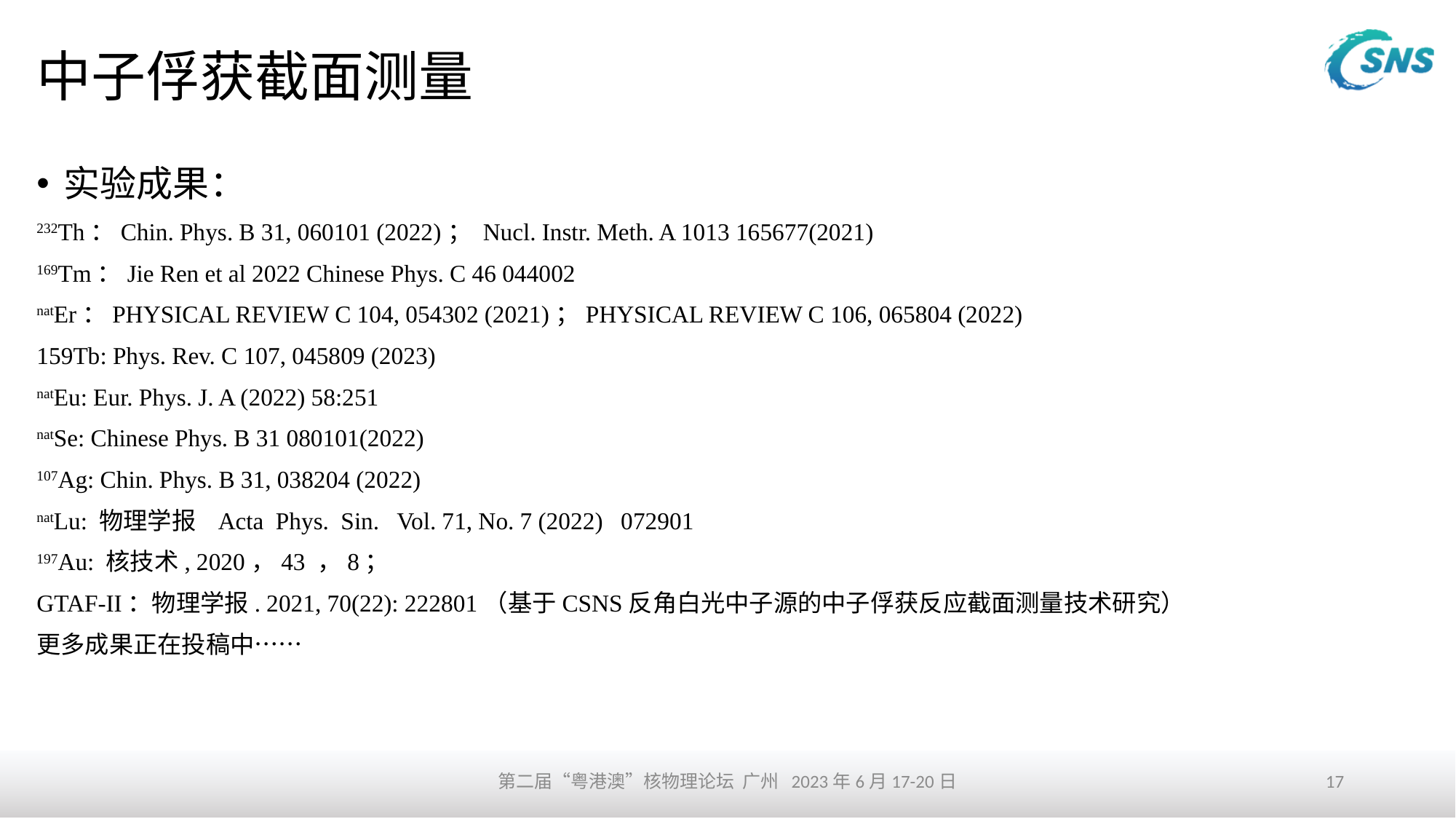

# 中子俘获截面测量
实验成果：
232Th：Chin. Phys. B 31, 060101 (2022)； Nucl. Instr. Meth. A 1013 165677(2021)
169Tm：Jie Ren et al 2022 Chinese Phys. C 46 044002
natEr：PHYSICAL REVIEW C 104, 054302 (2021)；PHYSICAL REVIEW C 106, 065804 (2022)
159Tb: Phys. Rev. C 107, 045809 (2023)
natEu: Eur. Phys. J. A (2022) 58:251
natSe: Chinese Phys. B 31 080101(2022)
107Ag: Chin. Phys. B 31, 038204 (2022)
natLu: 物理学报   Acta  Phys.  Sin.   Vol. 71, No. 7 (2022)   072901
197Au: 核技术, 2020，43 ，8；
GTAF-II：物理学报. 2021, 70(22): 222801（基于CSNS反角白光中子源的中子俘获反应截面测量技术研究）
更多成果正在投稿中……
第二届“粤港澳”核物理论坛  广州  2023年6月17-20日
17